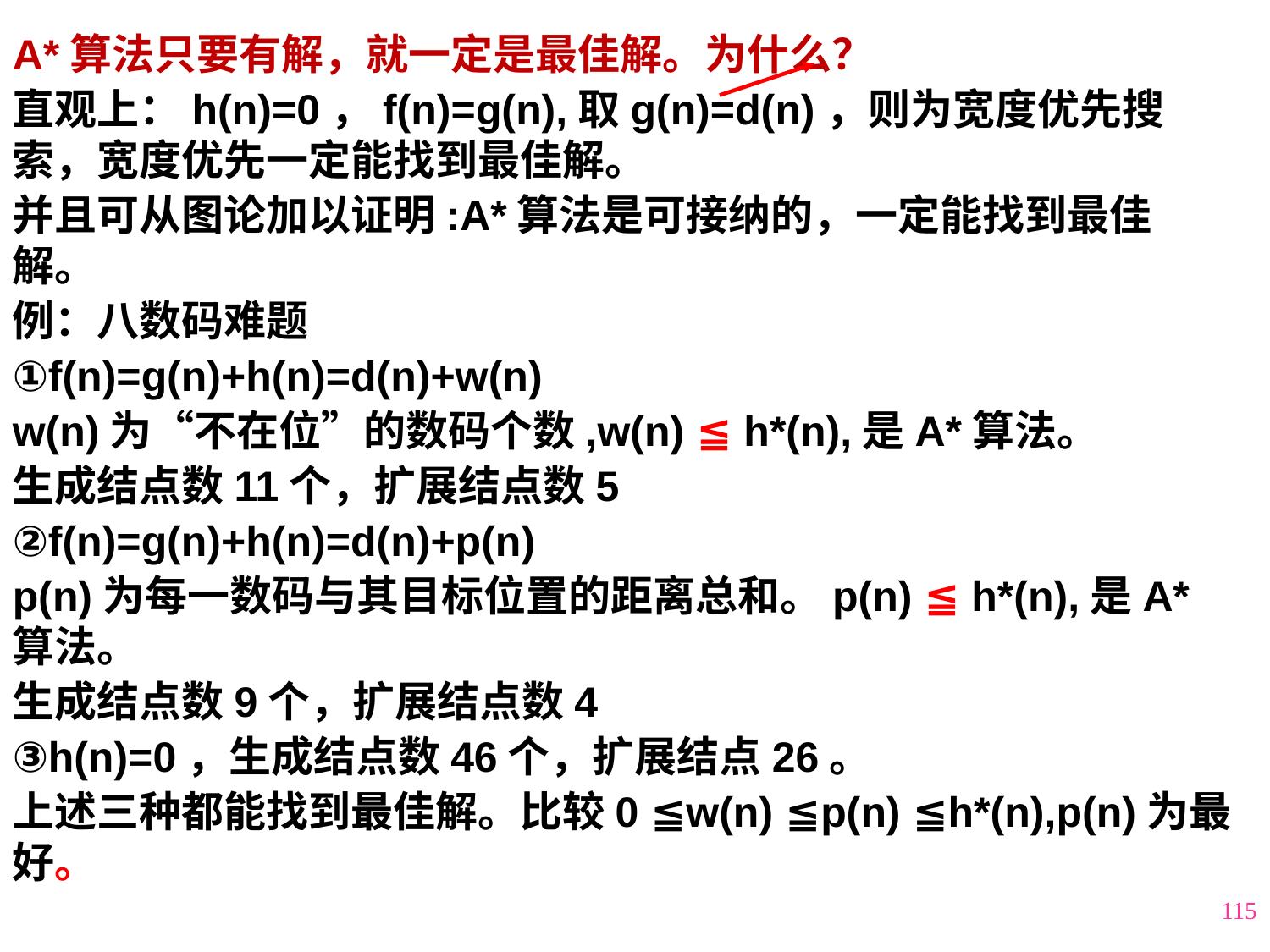

A*算法只要有解，就一定是最佳解。为什么？
直观上：h(n)=0，f(n)=g(n),取g(n)=d(n)，则为宽度优先搜索，宽度优先一定能找到最佳解。
并且可从图论加以证明:A*算法是可接纳的，一定能找到最佳解。
例：八数码难题
①f(n)=g(n)+h(n)=d(n)+w(n)
w(n)为“不在位”的数码个数,w(n) ≦ h*(n),是A*算法。
生成结点数11个，扩展结点数5
②f(n)=g(n)+h(n)=d(n)+p(n)
p(n)为每一数码与其目标位置的距离总和。p(n) ≦ h*(n),是A*算法。
生成结点数9个，扩展结点数4
③h(n)=0，生成结点数46个，扩展结点26。
上述三种都能找到最佳解。比较0 ≦w(n) ≦p(n) ≦h*(n),p(n)为最好。

115